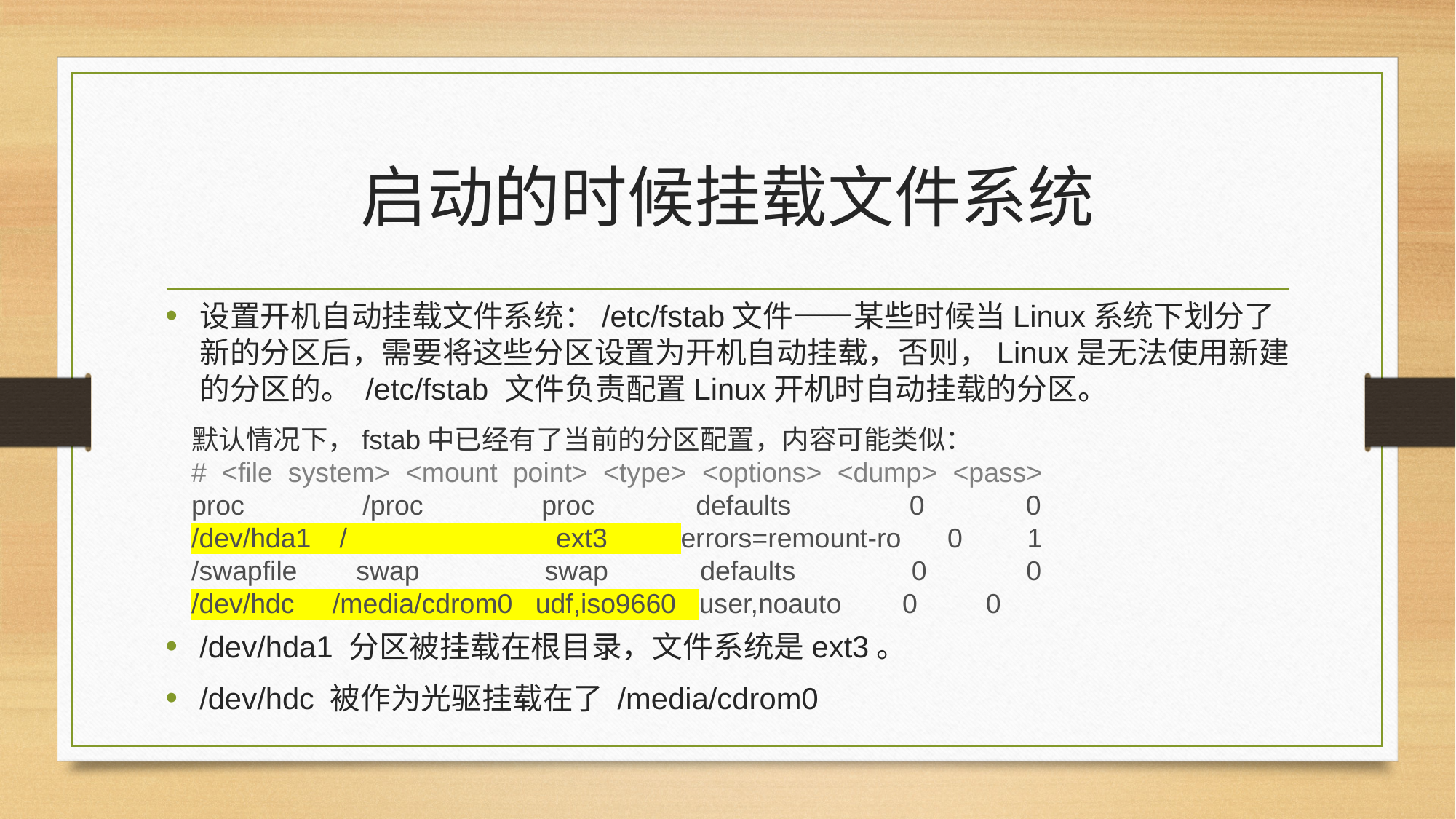

# 启动的时候挂载文件系统
设置开机自动挂载文件系统：/etc/fstab文件——某些时候当Linux系统下划分了新的分区后，需要将这些分区设置为开机自动挂载，否则，Linux是无法使用新建的分区的。 /etc/fstab 文件负责配置Linux开机时自动挂载的分区。

/dev/hda1 分区被挂载在根目录，文件系统是ext3。
/dev/hdc 被作为光驱挂载在了 /media/cdrom0

默认情况下，fstab中已经有了当前的分区配置，内容可能类似：
# <file system> <mount point> <type> <options> <dump> <pass> proc              /proc              proc            defaults              0            0 /dev/hda1   /                       ext3        errors=remount-ro     0       1 /swapfile       swap               swap           defaults              0            0 /dev/hdc     /media/cdrom0   udf,iso9660   user,noauto        0         0